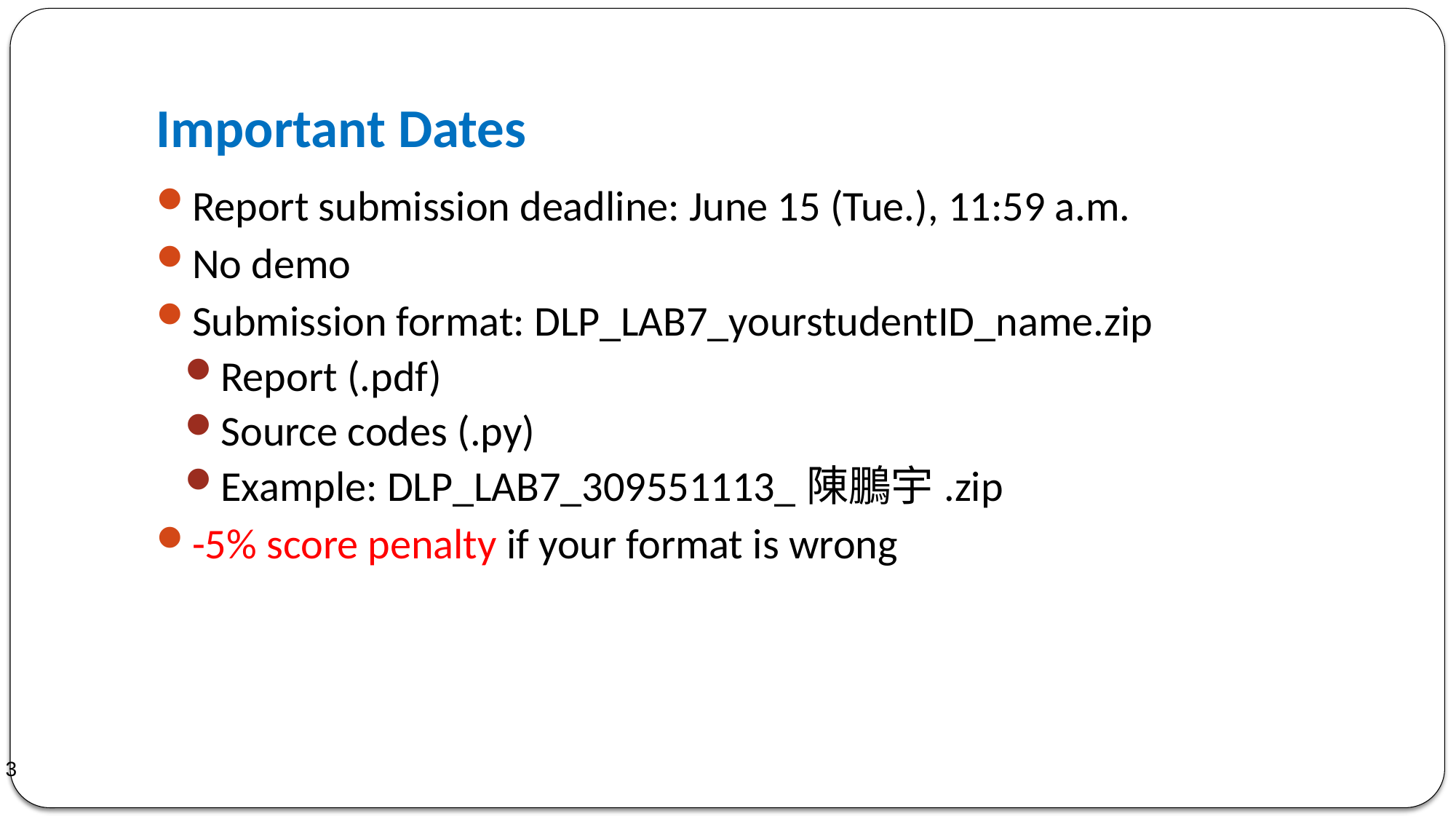

# Important Dates
Report submission deadline: June 15 (Tue.), 11:59 a.m.
No demo
Submission format: DLP_LAB7_yourstudentID_name.zip
Report (.pdf)
Source codes (.py)
Example: DLP_LAB7_309551113_陳鵬宇.zip
-5% score penalty if your format is wrong